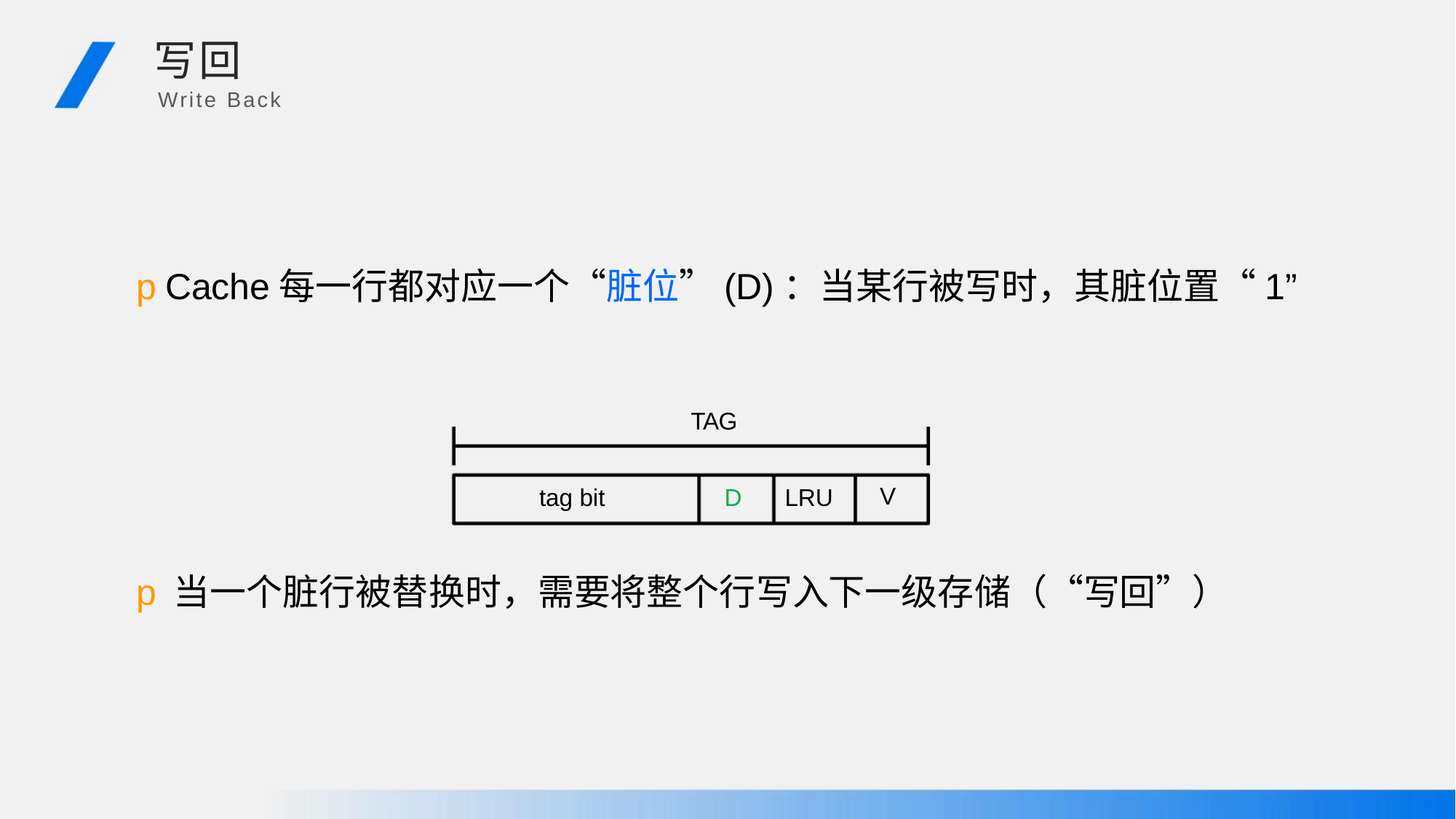

写回
Write Back
pCache每一行都对应一个“脏位”(D)：当某行被写时，其脏位置“1”
TAG
V
D
tag bit
LRU
p当一个脏行被替换时，需要将整个行写入下一级存储（“写回”）